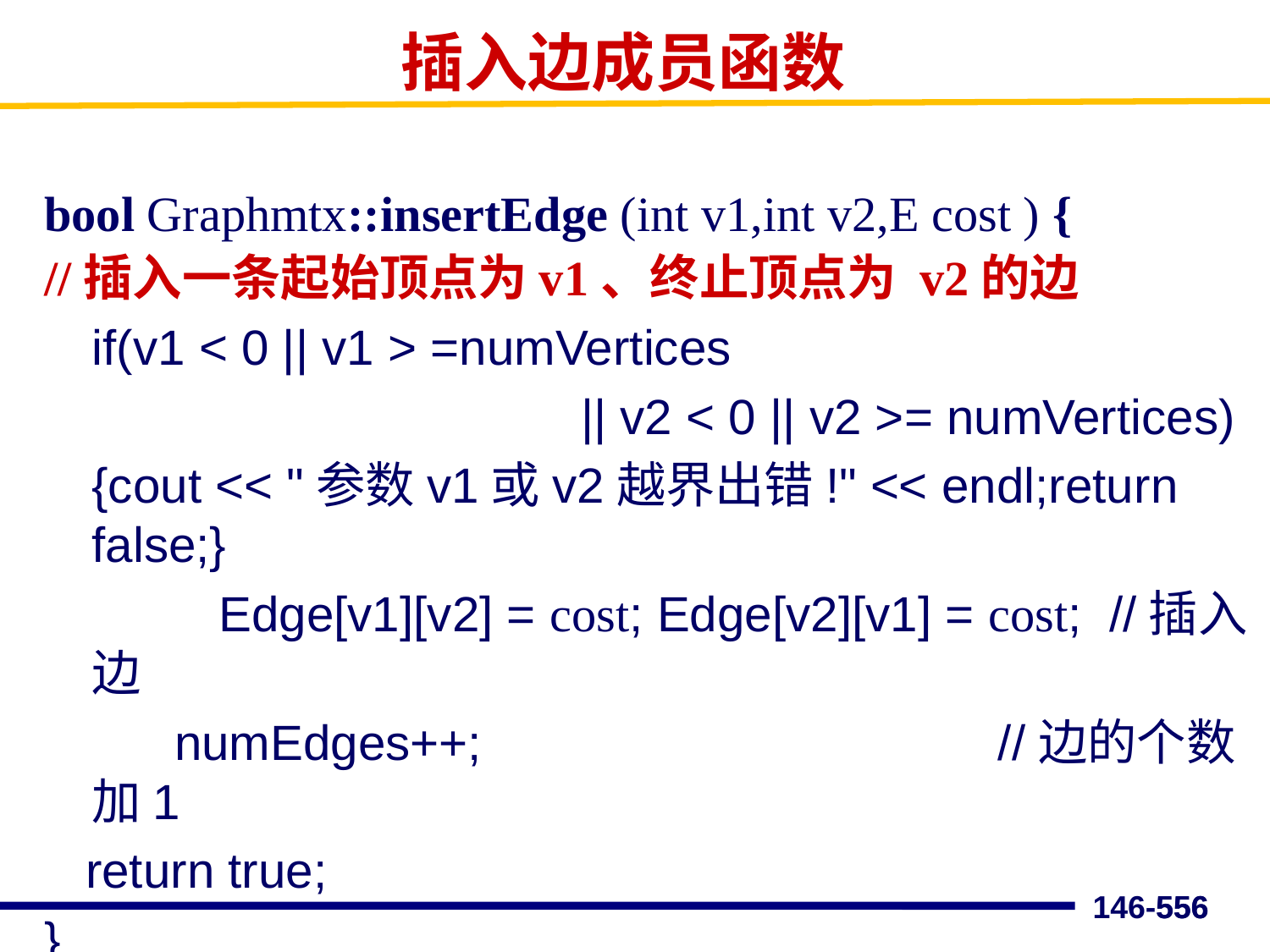

# 插入边成员函数

bool Graphmtx::insertEdge (int v1,int v2,E cost ) {
//插入一条起始顶点为v1、终止顶点为 v2的边
   	if(v1 < 0 || v1 > =numVertices
                                       || v2 < 0 || v2 >= numVertices)
	{cout << "参数v1或v2越界出错!" << endl;return false;}
		Edge[v1][v2] = cost; Edge[v2][v1] = cost;  //插入边
	      numEdges++;	                             //边的个数加1
   return true;
}
556
146-556